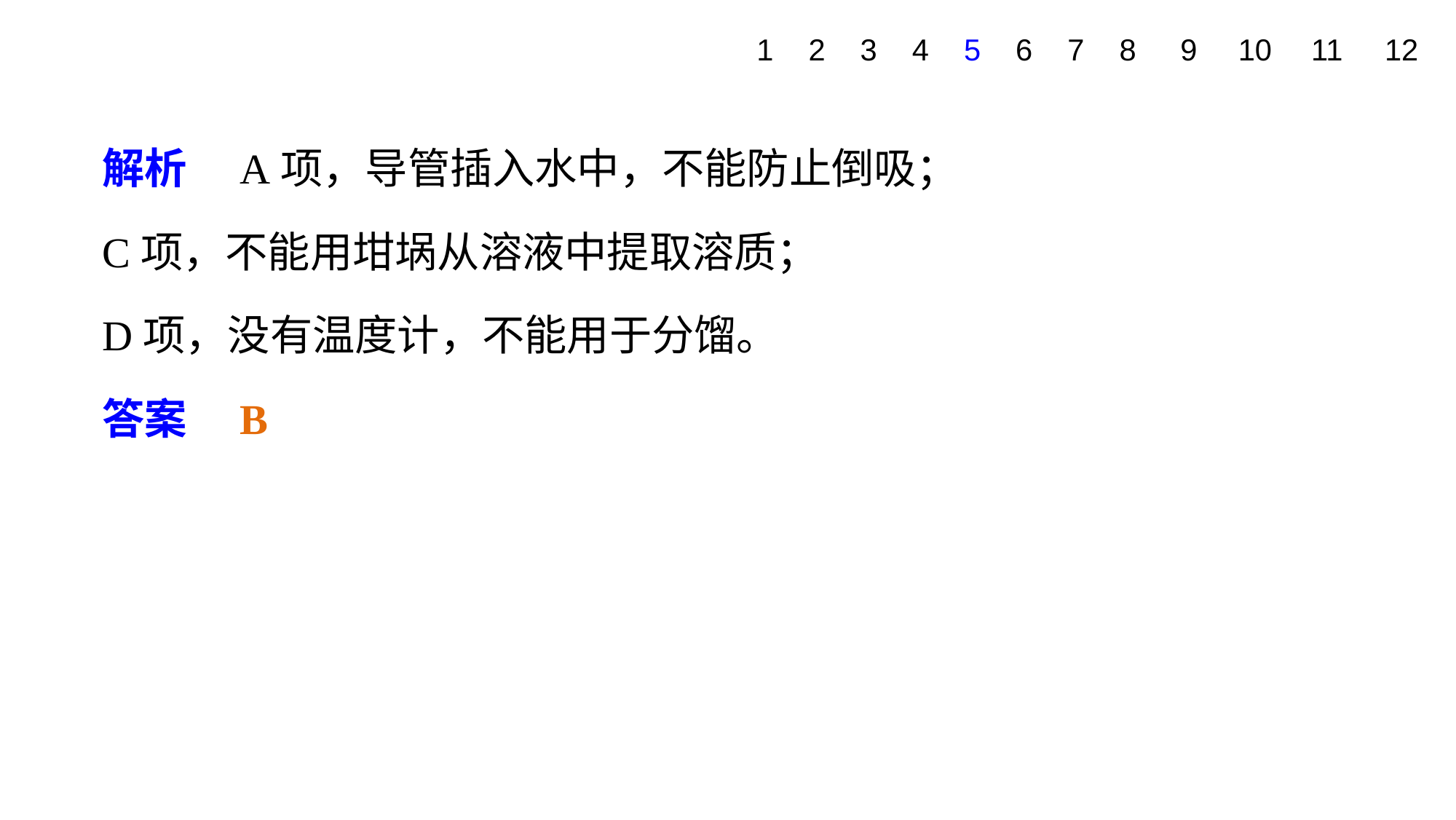

1
2
3
4
5
6
7
8
9
10
11
12
解析　A项，导管插入水中，不能防止倒吸；
C项，不能用坩埚从溶液中提取溶质；
D项，没有温度计，不能用于分馏。
答案　B